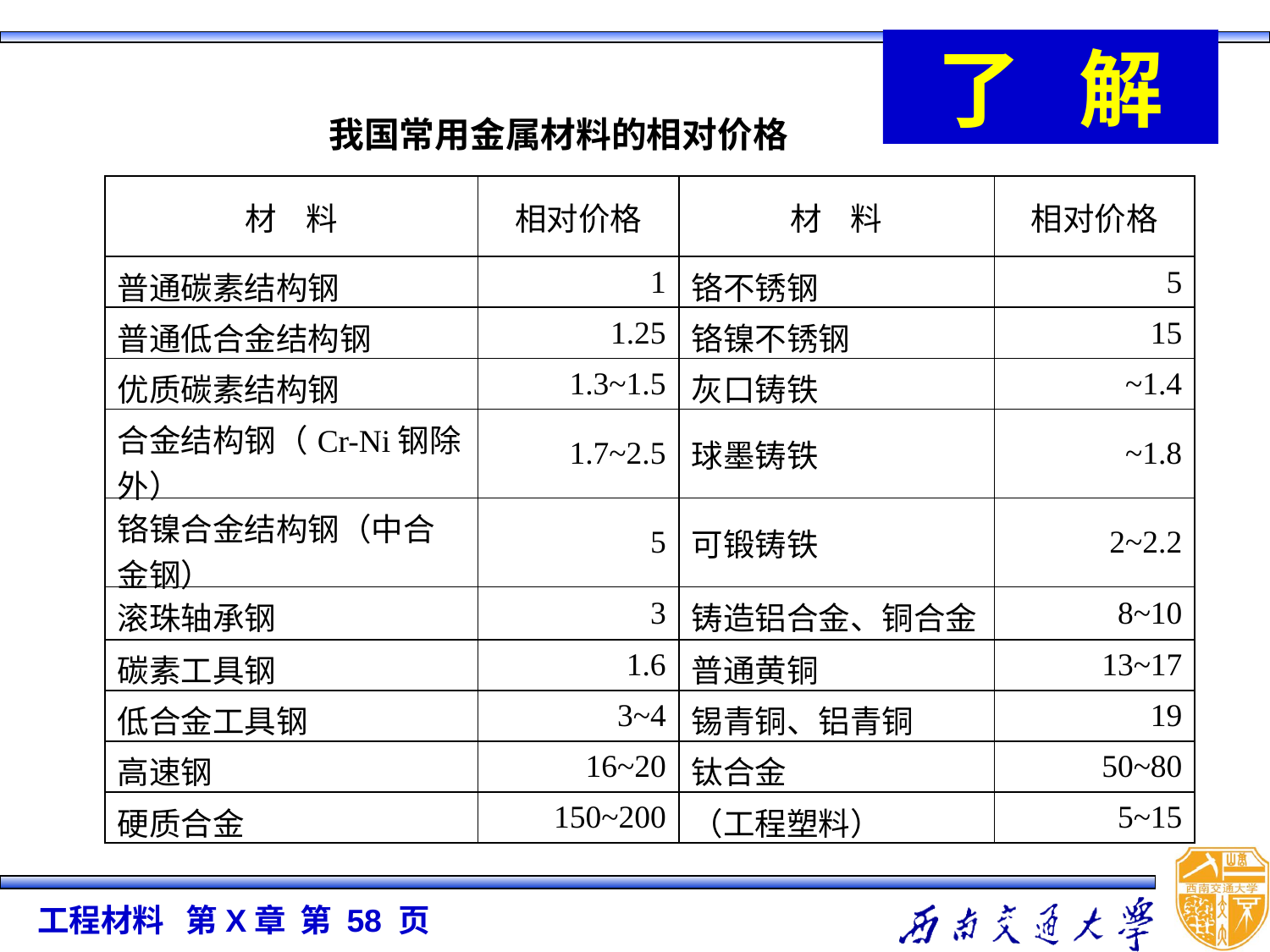

了   解
我国常用金属材料的相对价格
| 材 料 | 相对价格 | 材 料 | 相对价格 |
| --- | --- | --- | --- |
| 普通碳素结构钢 | 1 | 铬不锈钢 | 5 |
| 普通低合金结构钢 | 1.25 | 铬镍不锈钢 | 15 |
| 优质碳素结构钢 | 1.3~1.5 | 灰口铸铁 | ~1.4 |
| 合金结构钢（Cr-Ni钢除外） | 1.7~2.5 | 球墨铸铁 | ~1.8 |
| 铬镍合金结构钢（中合金钢） | 5 | 可锻铸铁 | 2~2.2 |
| 滚珠轴承钢 | 3 | 铸造铝合金、铜合金 | 8~10 |
| 碳素工具钢 | 1.6 | 普通黄铜 | 13~17 |
| 低合金工具钢 | 3~4 | 锡青铜、铝青铜 | 19 |
| 高速钢 | 16~20 | 钛合金 | 50~80 |
| 硬质合金 | 150~200 | （工程塑料） | 5~15 |